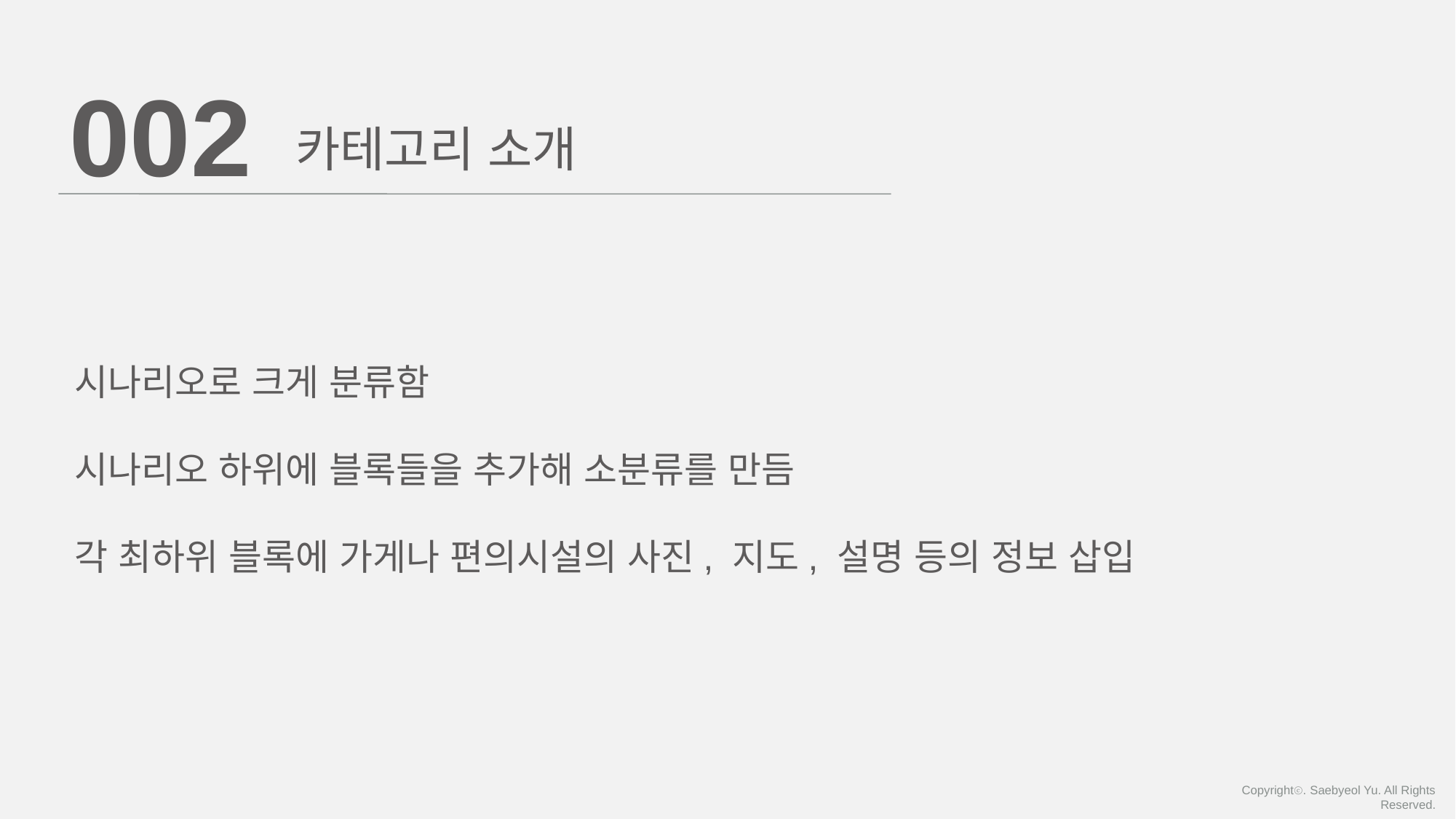

002
카테고리 소개
시나리오로 크게 분류함

시나리오 하위에 블록들을 추가해 소분류를 만듬

각 최하위 블록에 가게나 편의시설의 사진, 지도, 설명 등의 정보 삽입